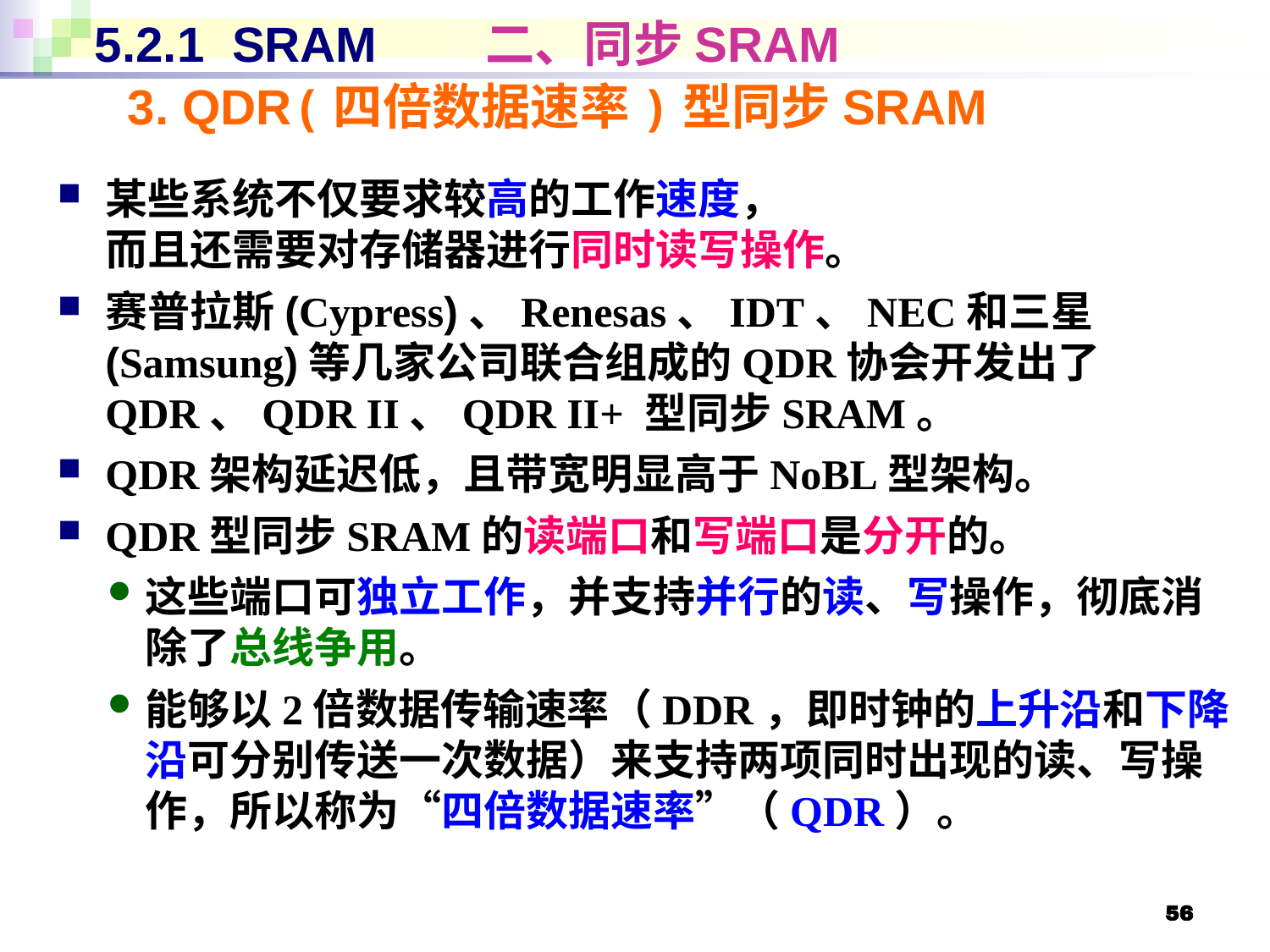

# 5.2.1  SRAM       二、同步SRAM
3. QDR(四倍数据速率)型同步SRAM
某些系统不仅要求较高的工作速度，
而且还需要对存储器进行同时读写操作。
赛普拉斯(Cypress)、Renesas、IDT、NEC和三星(Samsung)等几家公司联合组成的QDR协会开发出了QDR、QDR II、QDR II+ 型同步SRAM。
QDR架构延迟低，且带宽明显高于NoBL型架构。
QDR型同步SRAM的读端口和写端口是分开的。
这些端口可独立工作，并支持并行的读、写操作，彻底消除了总线争用。
能够以2倍数据传输速率（DDR，即时钟的上升沿和下降沿可分别传送一次数据）来支持两项同时出现的读、写操作，所以称为“四倍数据速率”（QDR）。
56